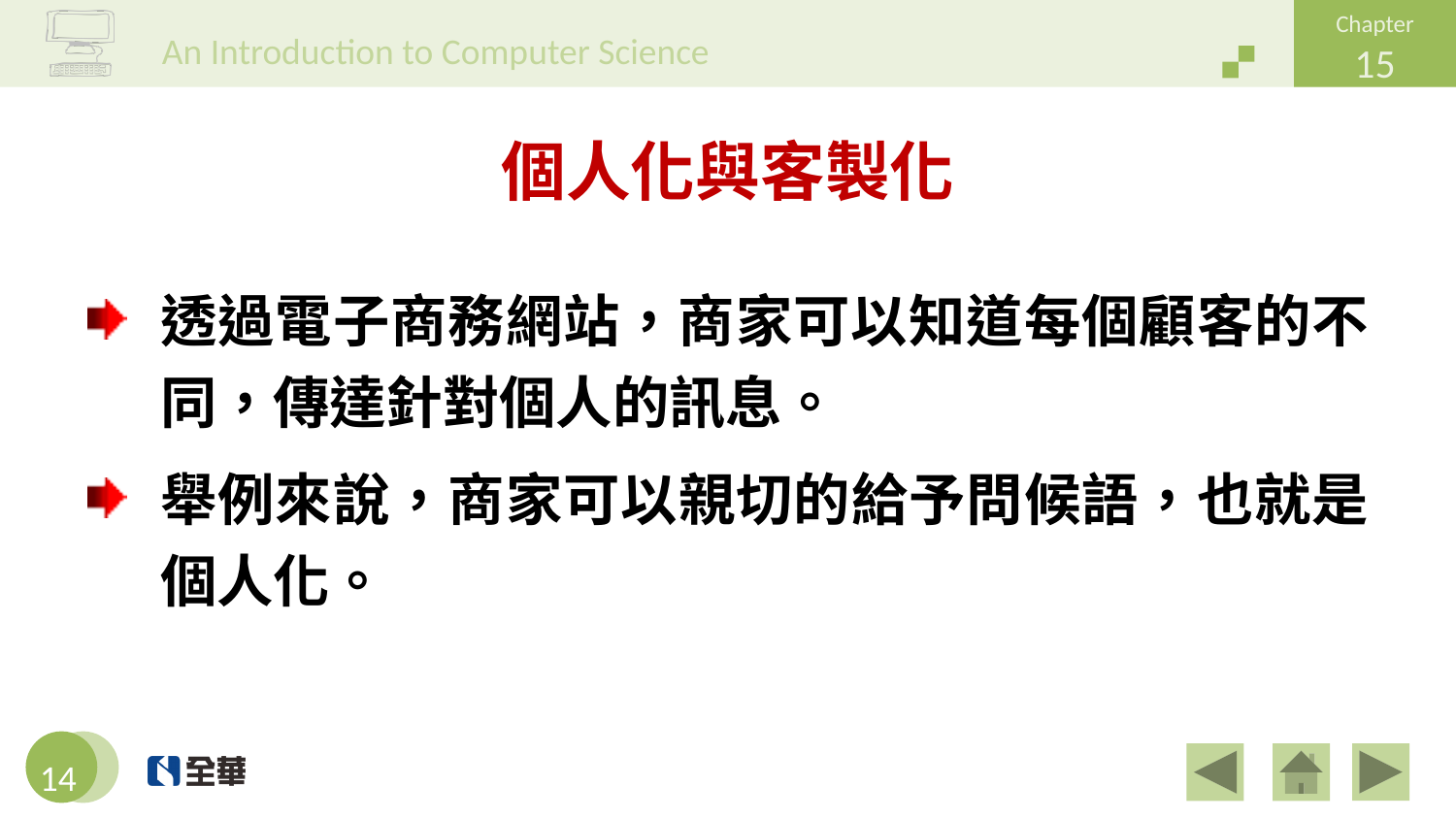

# 個人化與客製化
透過電子商務網站，商家可以知道每個顧客的不同，傳達針對個人的訊息。
舉例來說，商家可以親切的給予問候語，也就是個人化。